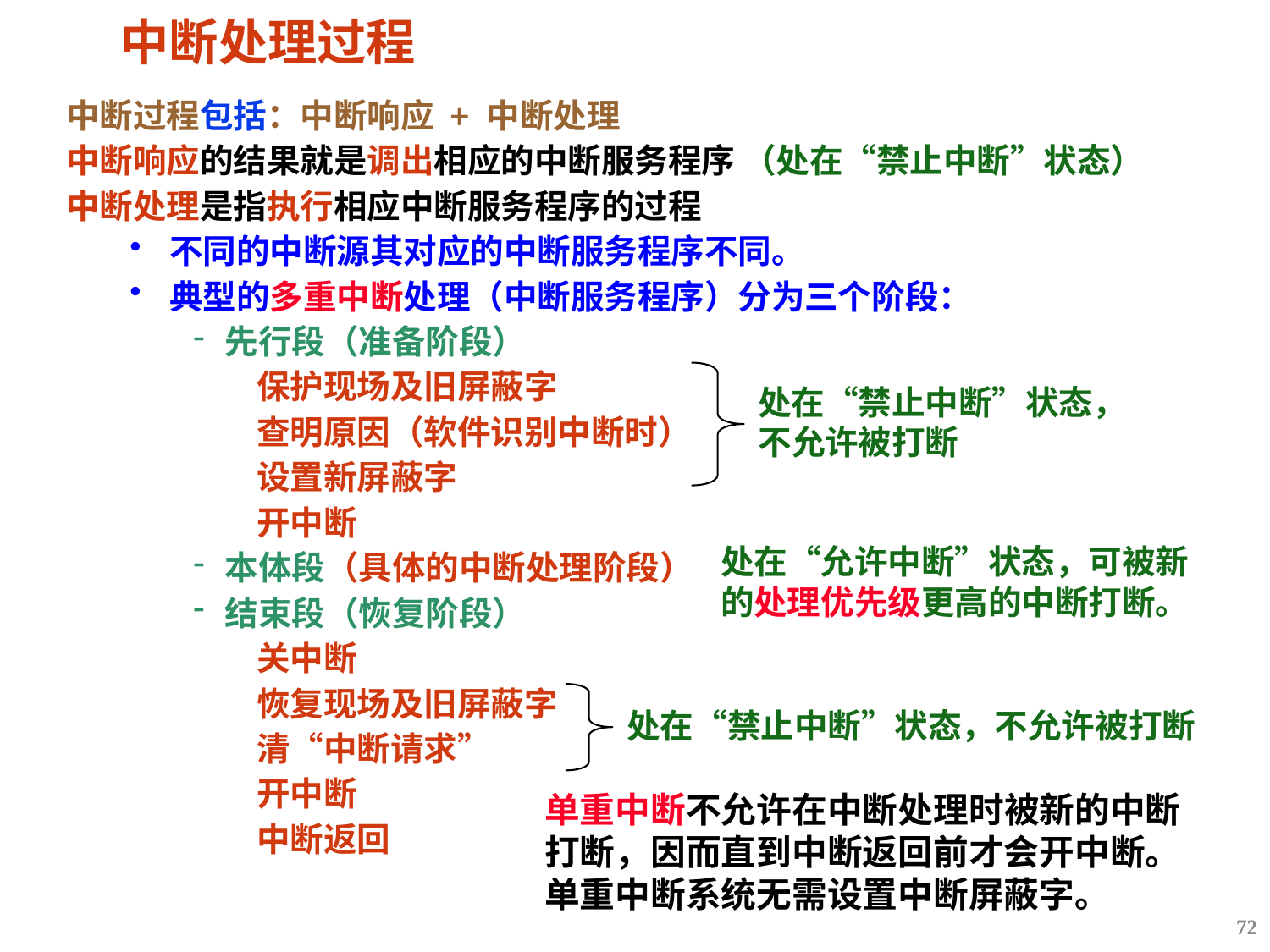

# 中断处理过程
中断过程包括：中断响应 + 中断处理
中断响应的结果就是调出相应的中断服务程序 （处在“禁止中断”状态）
中断处理是指执行相应中断服务程序的过程
不同的中断源其对应的中断服务程序不同。
典型的多重中断处理（中断服务程序）分为三个阶段：
先行段（准备阶段）
保护现场及旧屏蔽字
查明原因（软件识别中断时）
设置新屏蔽字
开中断
本体段（具体的中断处理阶段）
结束段（恢复阶段）
关中断
恢复现场及旧屏蔽字
清“中断请求”
开中断
中断返回

处在“禁止中断”状态，
不允许被打断
处在“允许中断”状态，可被新的处理优先级更高的中断打断。

处在“禁止中断”状态，不允许被打断
单重中断不允许在中断处理时被新的中断打断，因而直到中断返回前才会开中断。单重中断系统无需设置中断屏蔽字。
72